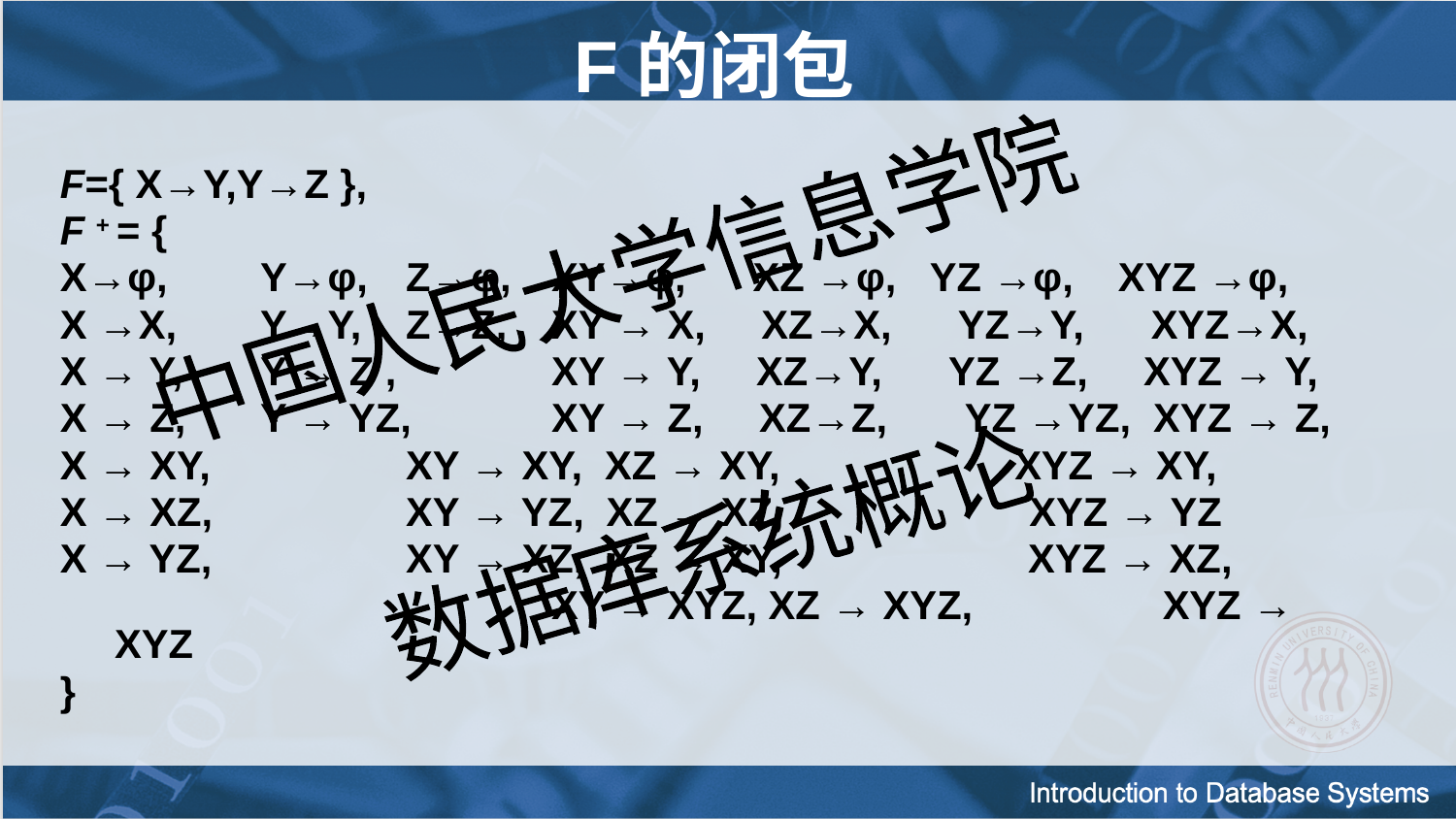

# F的闭包
F={ X→Y,Y→Z },
F + = {
X→φ, 	Y→φ,	Z→φ,  	XY→φ,      XZ →φ,   YZ →φ,    XYZ →φ,
X →X, 	Y→Y, 	Z→Z,   	XY → X,     XZ→X,      YZ→Y,      XYZ→X,
X → Y, 	Y → Z ,         	XY → Y,     XZ→Y,      YZ →Z,     XYZ → Y,
X → Z, 	Y → YZ,        	XY → Z,     XZ→Z,       YZ →YZ,  XYZ → Z,
X → XY,                 	XY → XY,  XZ → XY,                     XYZ → XY,
X → XZ,                 	XY → YZ,  XZ → XZ,                      XYZ → YZ
X → YZ,                 	XY → XZ,  XZ → XY,                      XYZ → XZ,
                               	XY → XYZ, XZ → XYZ,                 XYZ → XYZ
}